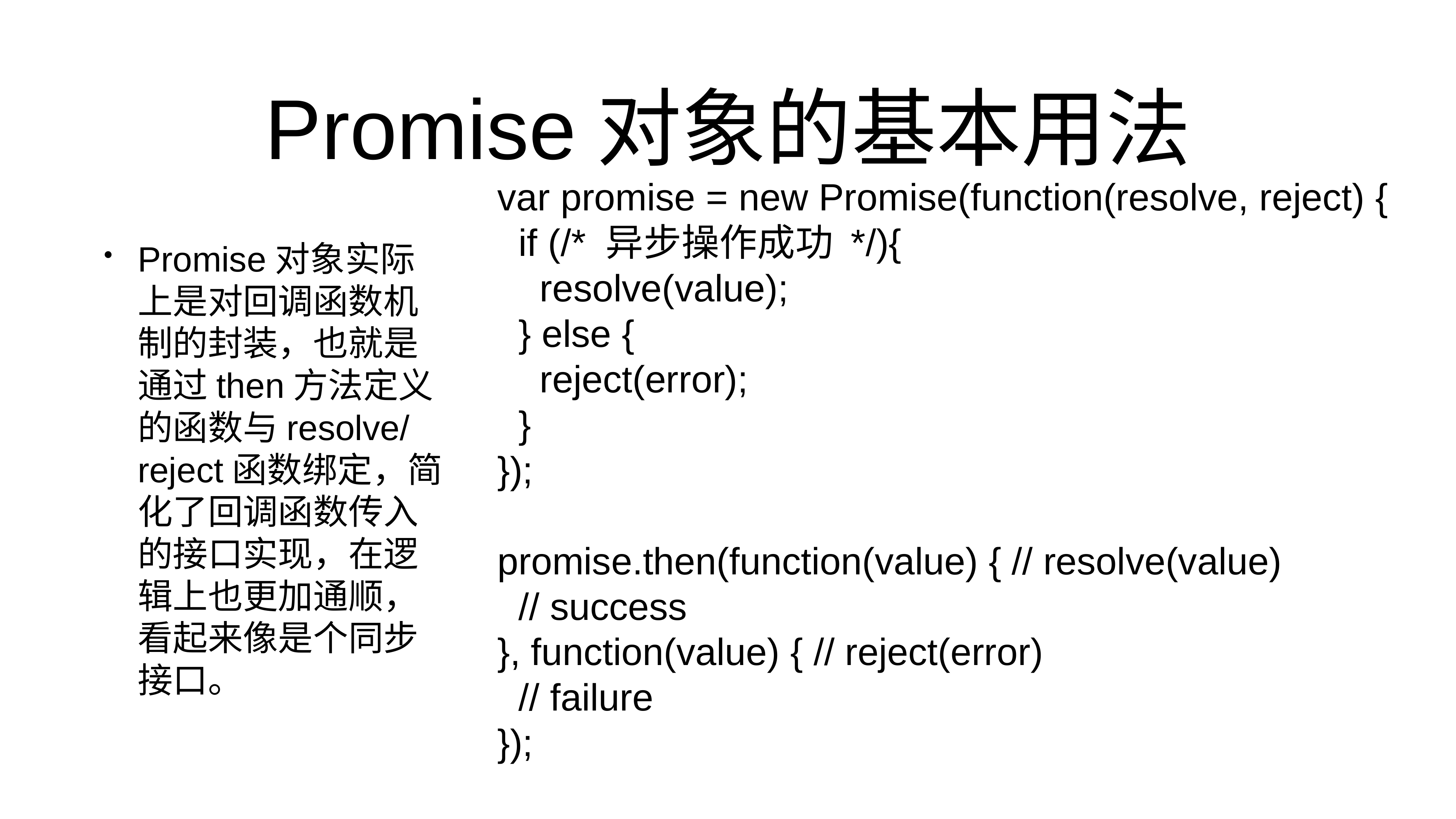

# Promise对象的基本用法
var promise = new Promise(function(resolve, reject) {
  if (/* 异步操作成功 */){
    resolve(value);
  } else {
    reject(error);
  }
});

promise.then(function(value) { // resolve(value)
  // success
}, function(value) { // reject(error)
  // failure
});
Promise对象实际上是对回调函数机制的封装，也就是通过then方法定义的函数与resolve/reject函数绑定，简化了回调函数传入的接口实现，在逻辑上也更加通顺，看起来像是个同步接口。